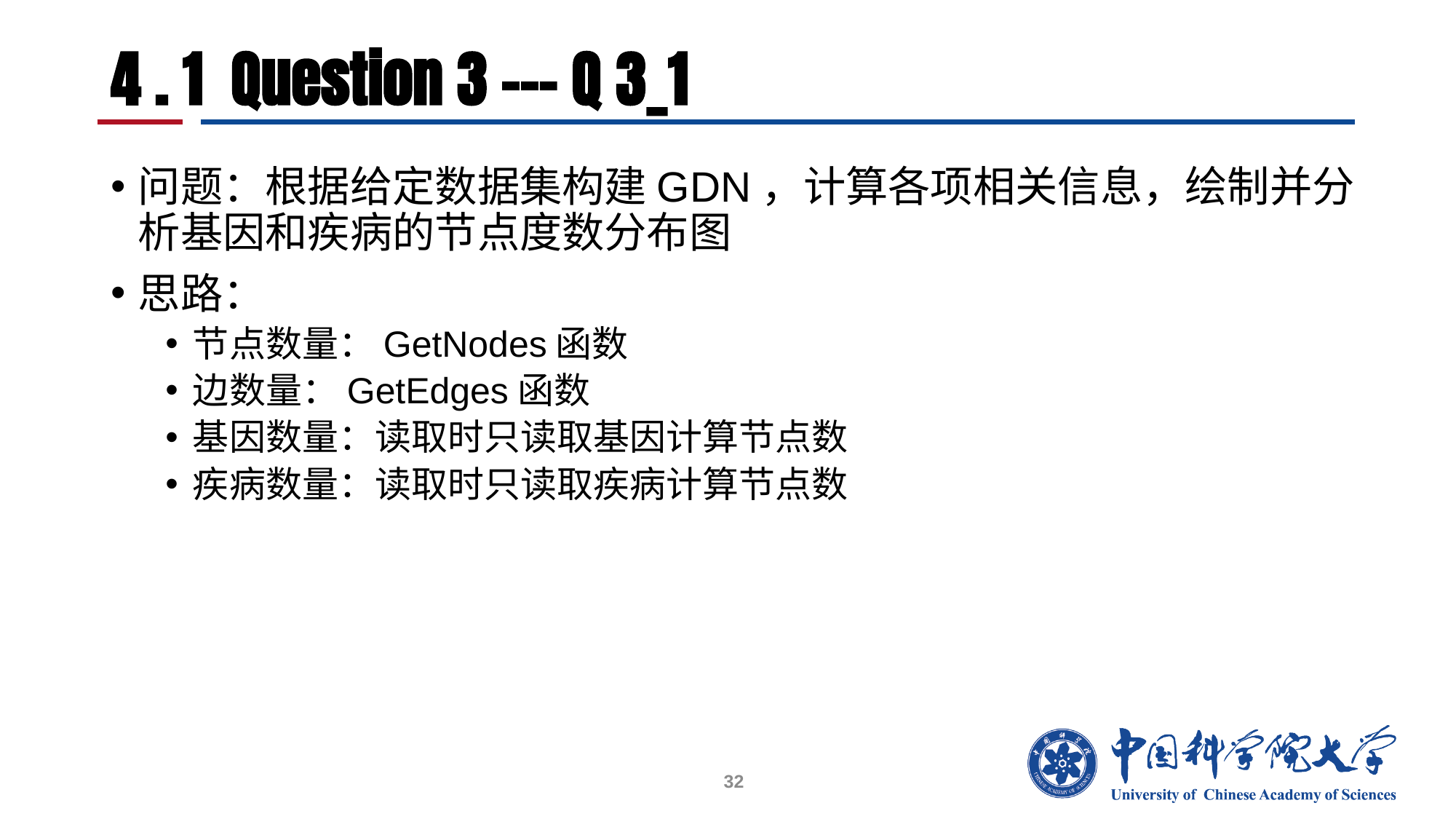

# 4 . 1  Question 3 --- Q 3_1
问题：根据给定数据集构建GDN，计算各项相关信息，绘制并分析基因和疾病的节点度数分布图
思路：
节点数量：GetNodes函数
边数量：GetEdges函数
基因数量：读取时只读取基因计算节点数
疾病数量：读取时只读取疾病计算节点数

32